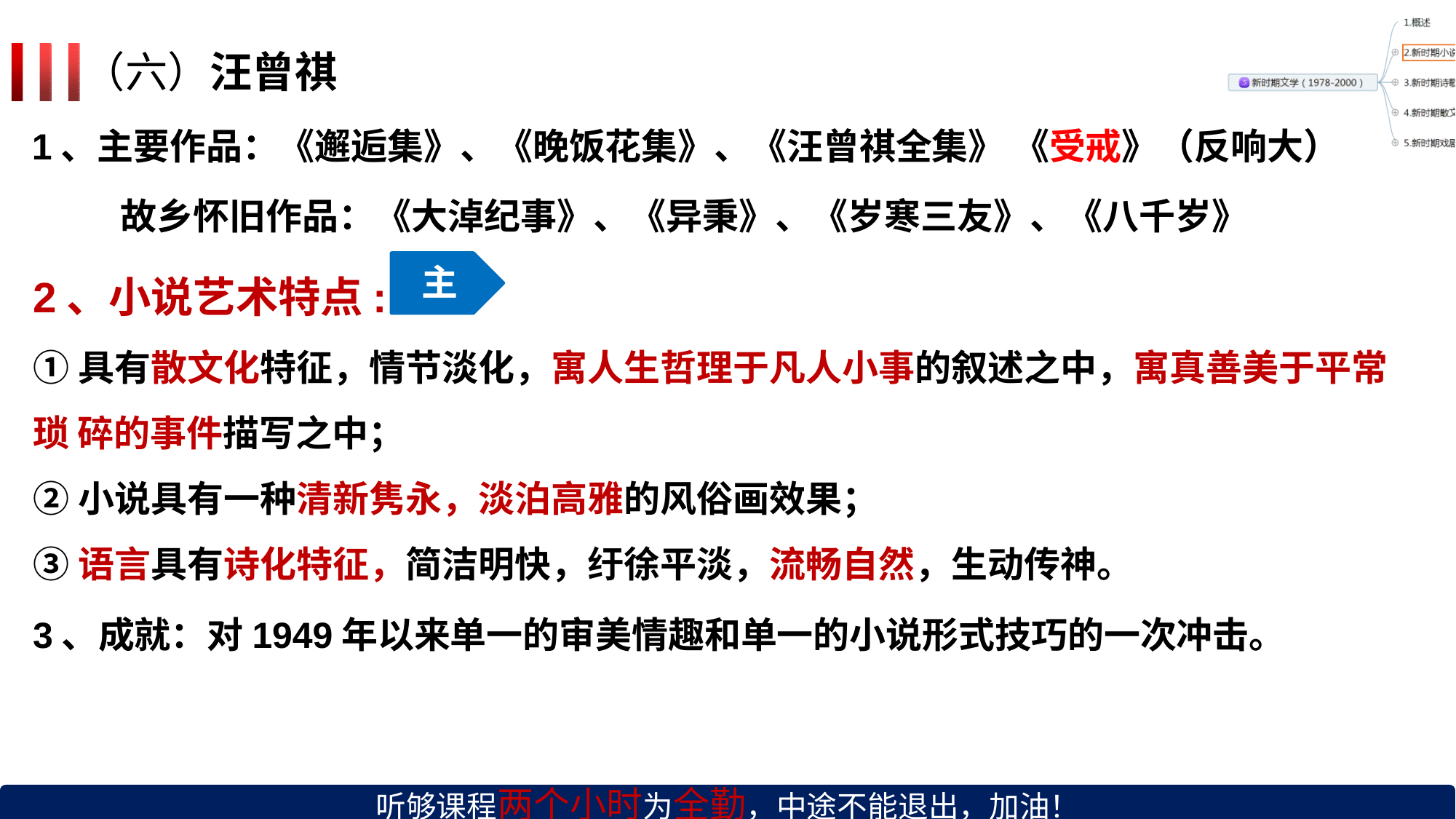

# （六）汪曾祺
1、主要作品：《邂逅集》、《晚饭花集》、《汪曾祺全集》 《受戒》（反响大）
故乡怀旧作品：《大淖纪事》、《异秉》、《岁寒三友》、《八千岁》

主
2、小说艺术特点:
①具有散文化特征，情节淡化，寓人生哲理于凡人小事的叙述之中，寓真善美于平常琐 碎的事件描写之中；
②小说具有一种清新隽永，淡泊高雅的风俗画效果；
③语言具有诗化特征，简洁明快，纡徐平淡，流畅自然，生动传神。
3、成就：对1949年以来单一的审美情趣和单一的小说形式技巧的一次冲击。

听够课程两个小时为全勤，中途不能退出，加油！